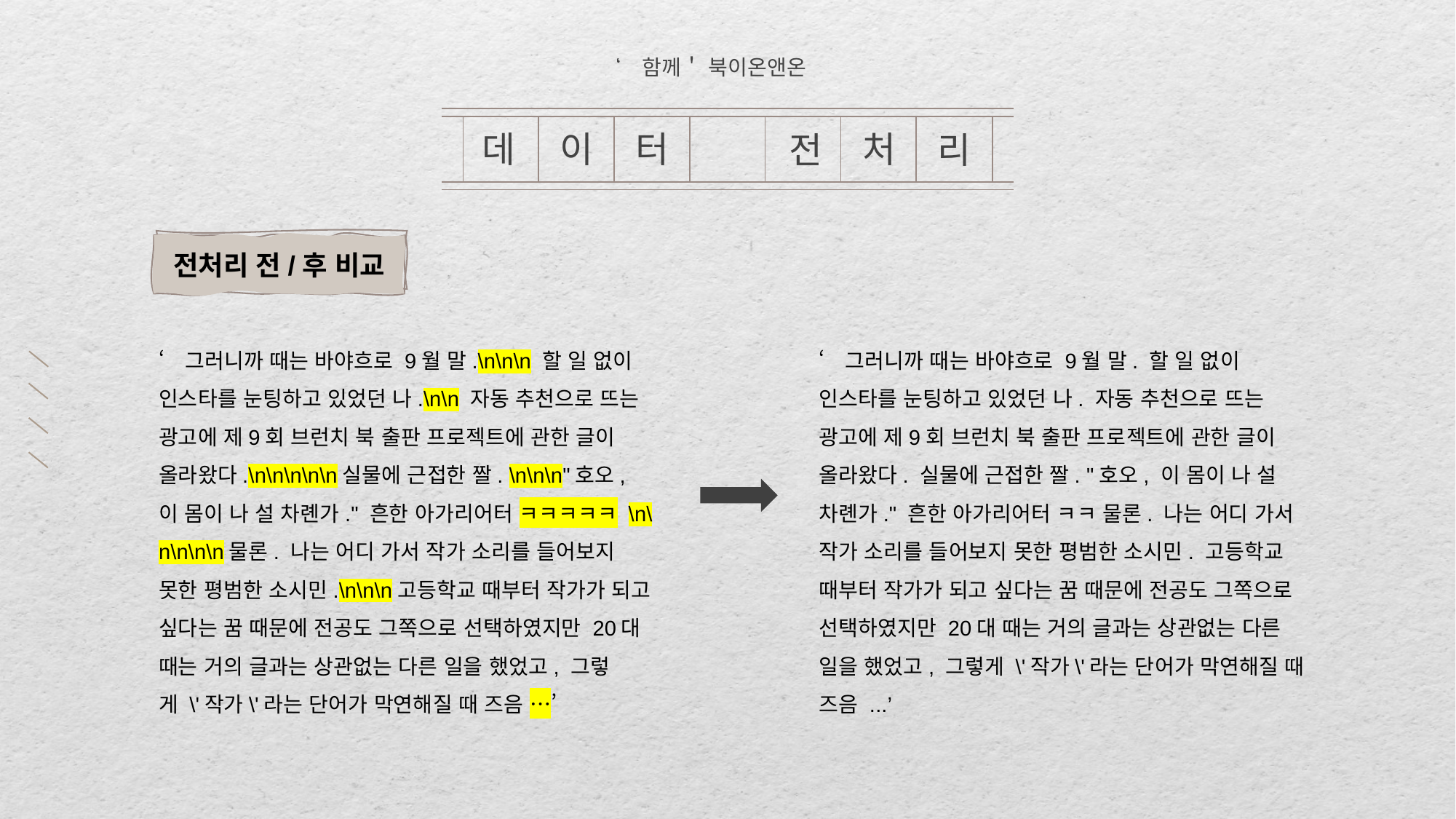

‘함께＇ 북이온앤온
데
이
터
처
전
리

전처리 전/후 비교
‘그러니까 때는 바야흐로 9월 말.\n\n\n 할 일 없이 인스타를 눈팅하고 있었던 나.\n\n 자동 추천으로 뜨는 광고에 제9회 브런치 북 출판 프로젝트에 관한 글이 올라왔다.\n\n\n\n\n실물에 근접한 짤. \n\n\n"호오, 이 몸이 나 설 차롄가." 흔한 아가리어터 ㅋㅋㅋㅋㅋ \n\n\n\n\n물론. 나는 어디 가서 작가 소리를 들어보지 못한 평범한 소시민.\n\n\n고등학교 때부터 작가가 되고 싶다는 꿈 때문에 전공도 그쪽으로 선택하였지만 20대 때는 거의 글과는 상관없는 다른 일을 했었고, 그렇게 \'작가\'라는 단어가 막연해질 때 즈음 …’
‘그러니까 때는 바야흐로 9월 말. 할 일 없이 인스타를 눈팅하고 있었던 나. 자동 추천으로 뜨는 광고에 제9회 브런치 북 출판 프로젝트에 관한 글이 올라왔다. 실물에 근접한 짤. "호오, 이 몸이 나 설 차롄가." 흔한 아가리어터 ㅋㅋ 물론. 나는 어디 가서 작가 소리를 들어보지 못한 평범한 소시민. 고등학교 때부터 작가가 되고 싶다는 꿈 때문에 전공도 그쪽으로 선택하였지만 20대 때는 거의 글과는 상관없는 다른 일을 했었고, 그렇게 \'작가\'라는 단어가 막연해질 때 즈음 ...’